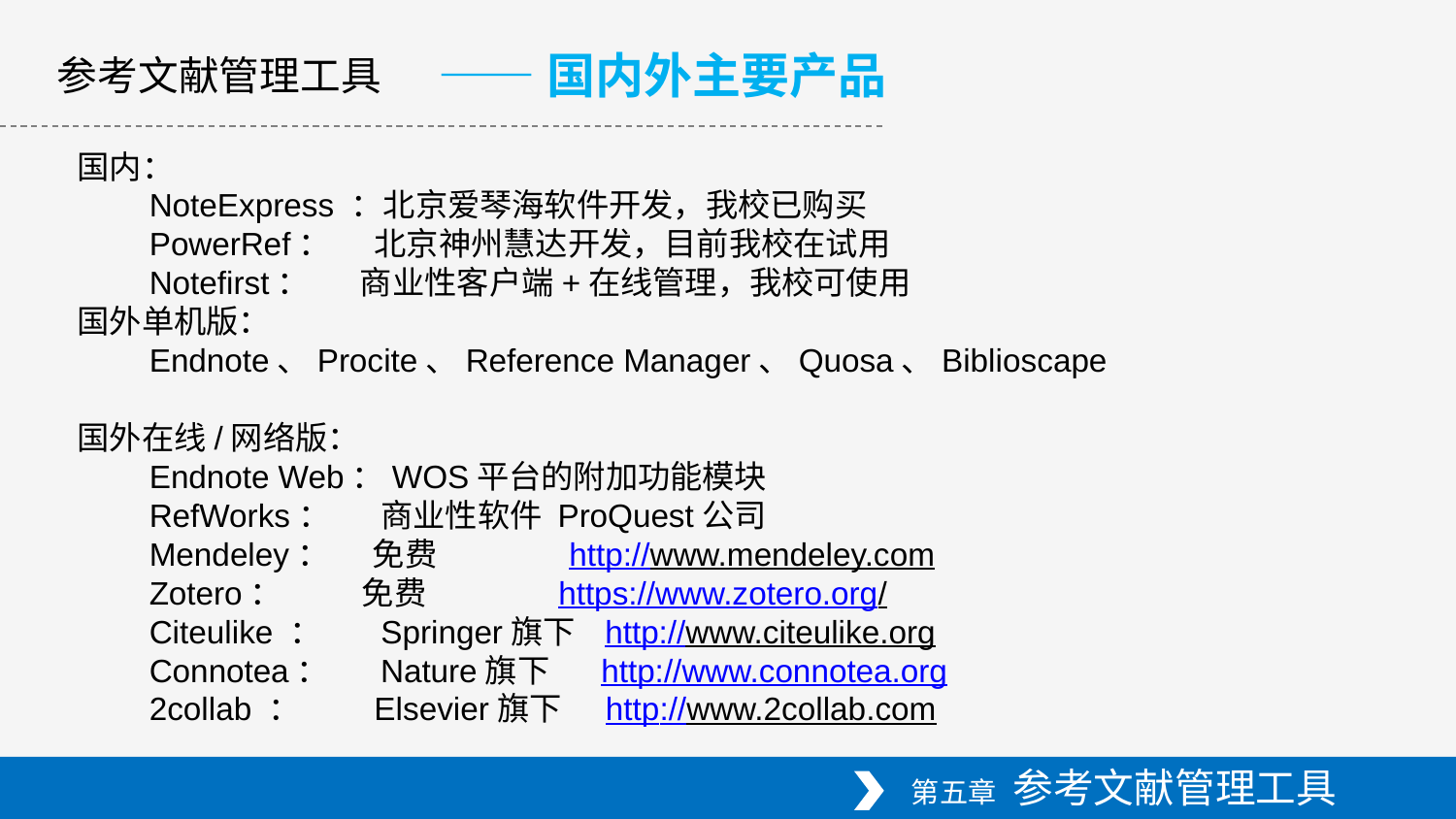

——国内外主要产品
参考文献管理工具
国内：
        NoteExpress ：北京爱琴海软件开发，我校已购买
        PowerRef：      北京神州慧达开发，目前我校在试用
        Notefirst：       商业性客户端+在线管理，我校可使用
国外单机版：
        Endnote、Procite、Reference Manager、Quosa、Biblioscape

国外在线/网络版：
        Endnote Web：WOS平台的附加功能模块
        RefWorks：       商业性软件 ProQuest公司
        Mendeley：      免费                 http://www.mendeley.com
        Zotero：           免费                 https://www.zotero.org/
        Citeulike ：       Springer旗下   http://www.citeulike.org
        Connotea：      Nature旗下      http://www.connotea.org
        2collab ：         Elsevier旗下     http://www.2collab.com